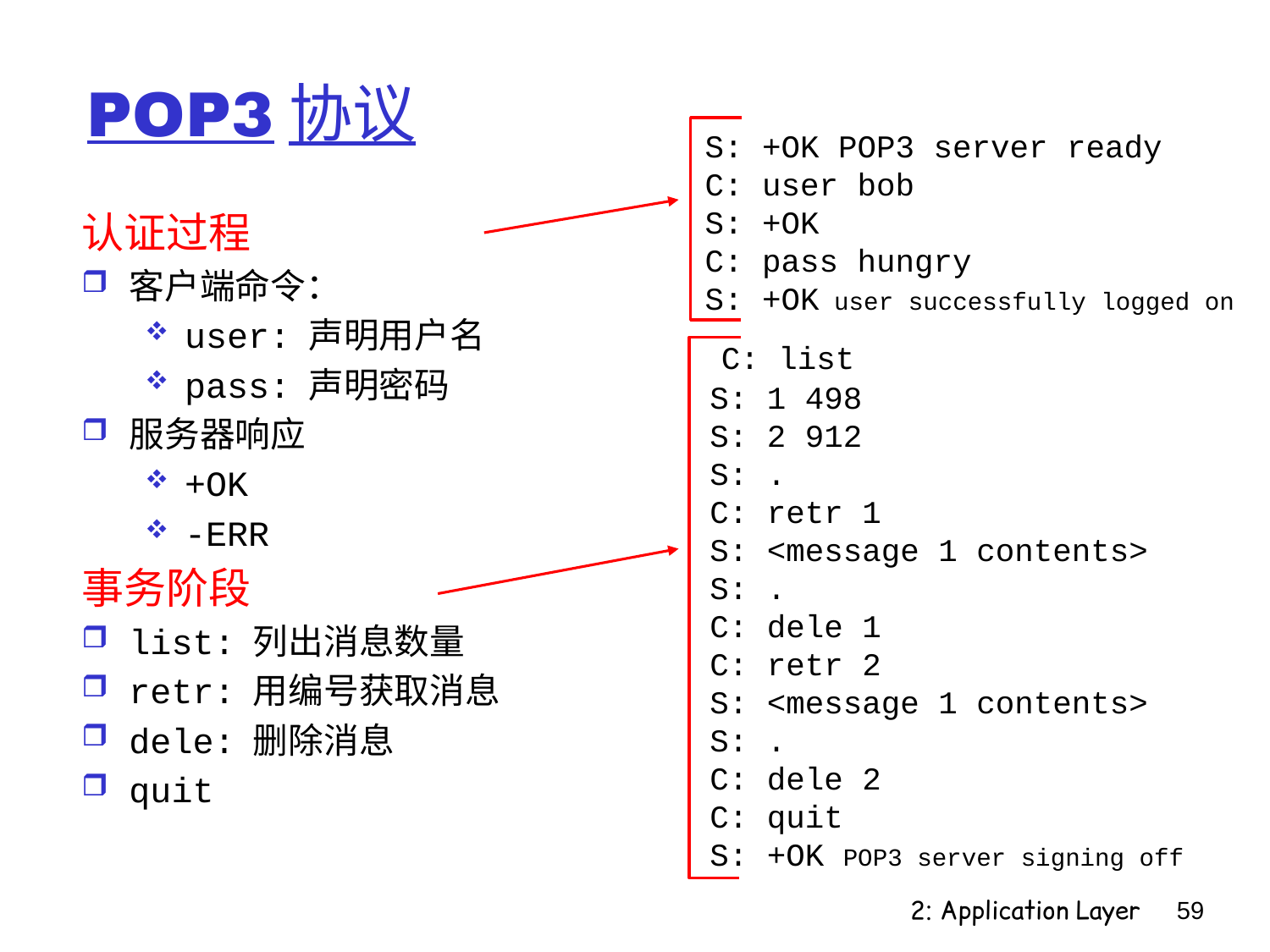

# POP3协议

S: +OK POP3 server ready
C: user bob
S: +OK
C: pass hungry
S: +OK user successfully logged on

认证过程
客户端命令：
user: 声明用户名
pass: 声明密码
服务器响应
+OK
-ERR
事务阶段
list: 列出消息数量
retr: 用编号获取消息
dele: 删除消息
quit

         C: list
     S: 1 498
     S: 2 912
     S: .
     C: retr 1
     S: <message 1 contents>
     S: .
     C: dele 1
     C: retr 2
     S: <message 1 contents>
     S: .
     C: dele 2
     C: quit
     S: +OK POP3 server signing off

2: Application Layer
59